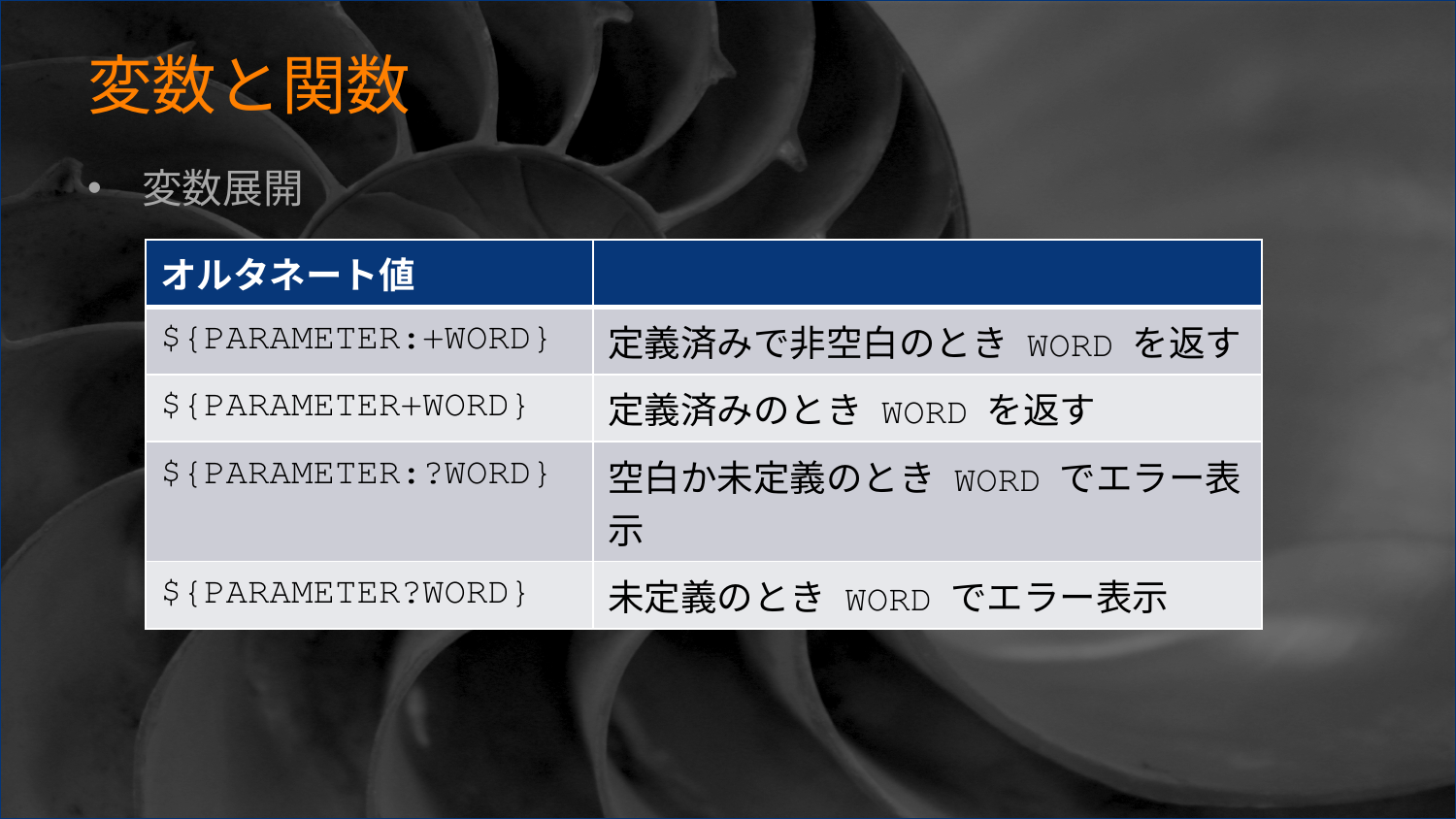

# 変数と関数
変数展開
| オルタネート値 |  |
| --- | --- |
| ${PARAMETER:+WORD} | 定義済みで非空白のとき WORD を返す |
| ${PARAMETER+WORD} | 定義済みのとき WORD を返す |
| ${PARAMETER:?WORD} | 空白か未定義のとき WORD でエラー表示 |
| ${PARAMETER?WORD} | 未定義のとき WORD でエラー表示 |